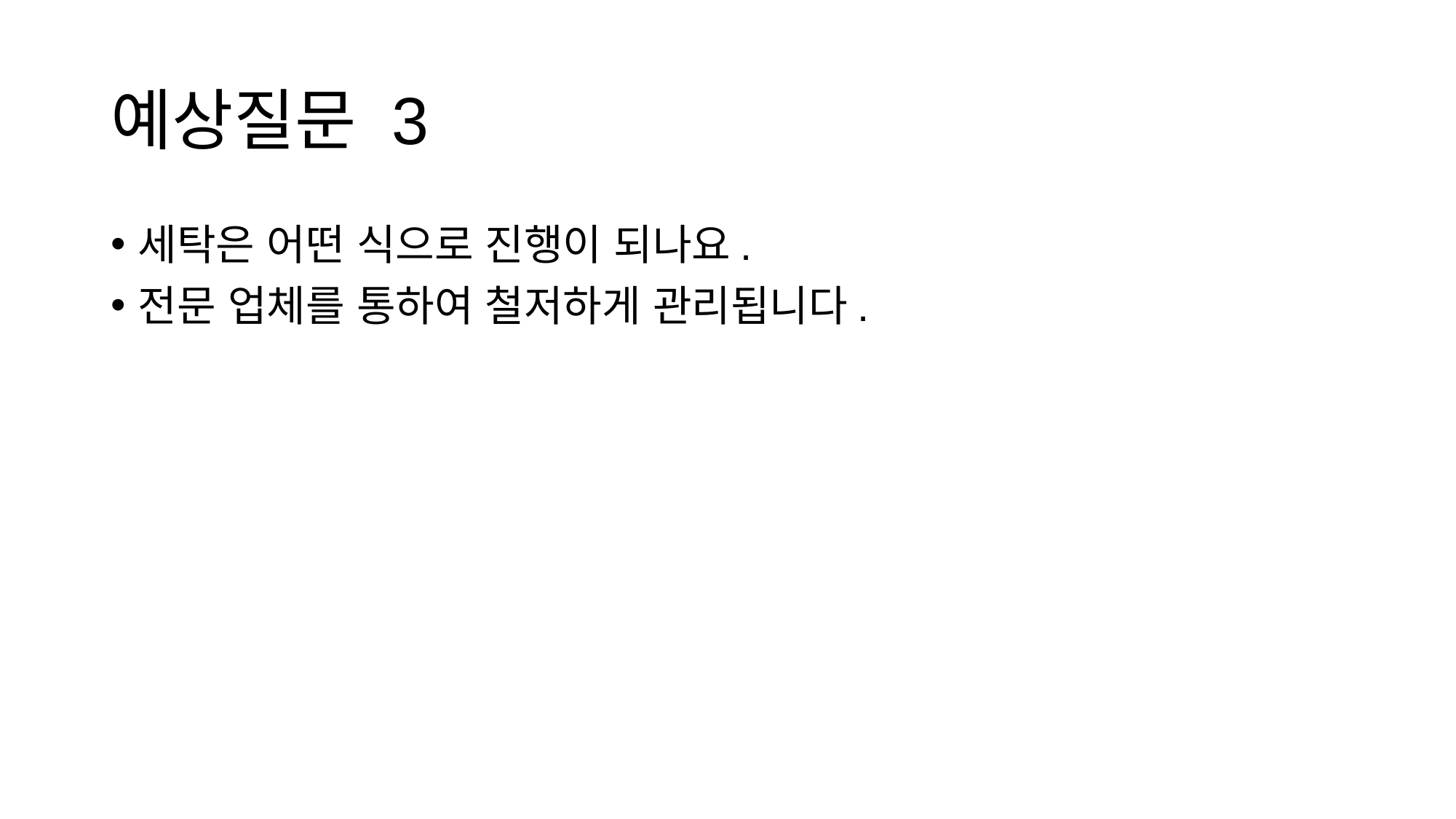

# 예상질문 3
세탁은 어떤 식으로 진행이 되나요.
전문 업체를 통하여 철저하게 관리됩니다.